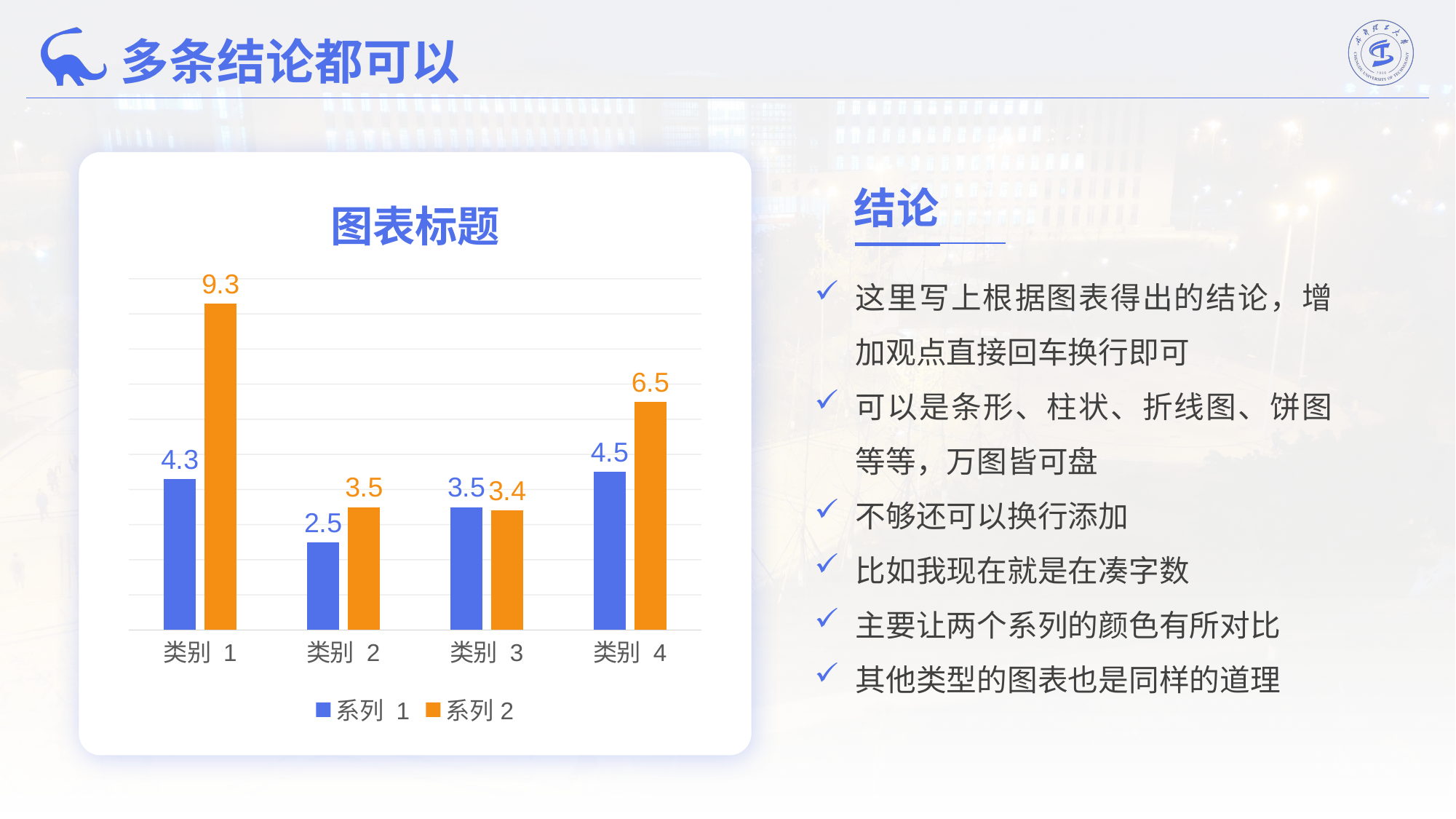

多条结论都可以
c

### Chart: 图表标题

| Category | 系列 1 | 系列2 |
|---|---|---|
| 类别 1 | 4.3 | 9.3 |
| 类别 2 | 2.5 | 3.5 |
| 类别 3 | 3.5 | 3.4 |
| 类别 4 | 4.5 | 6.5 |
结论
这里写上根据图表得出的结论，增加观点直接回车换行即可
可以是条形、柱状、折线图、饼图等等，万图皆可盘
不够还可以换行添加
比如我现在就是在凑字数
主要让两个系列的颜色有所对比
其他类型的图表也是同样的道理